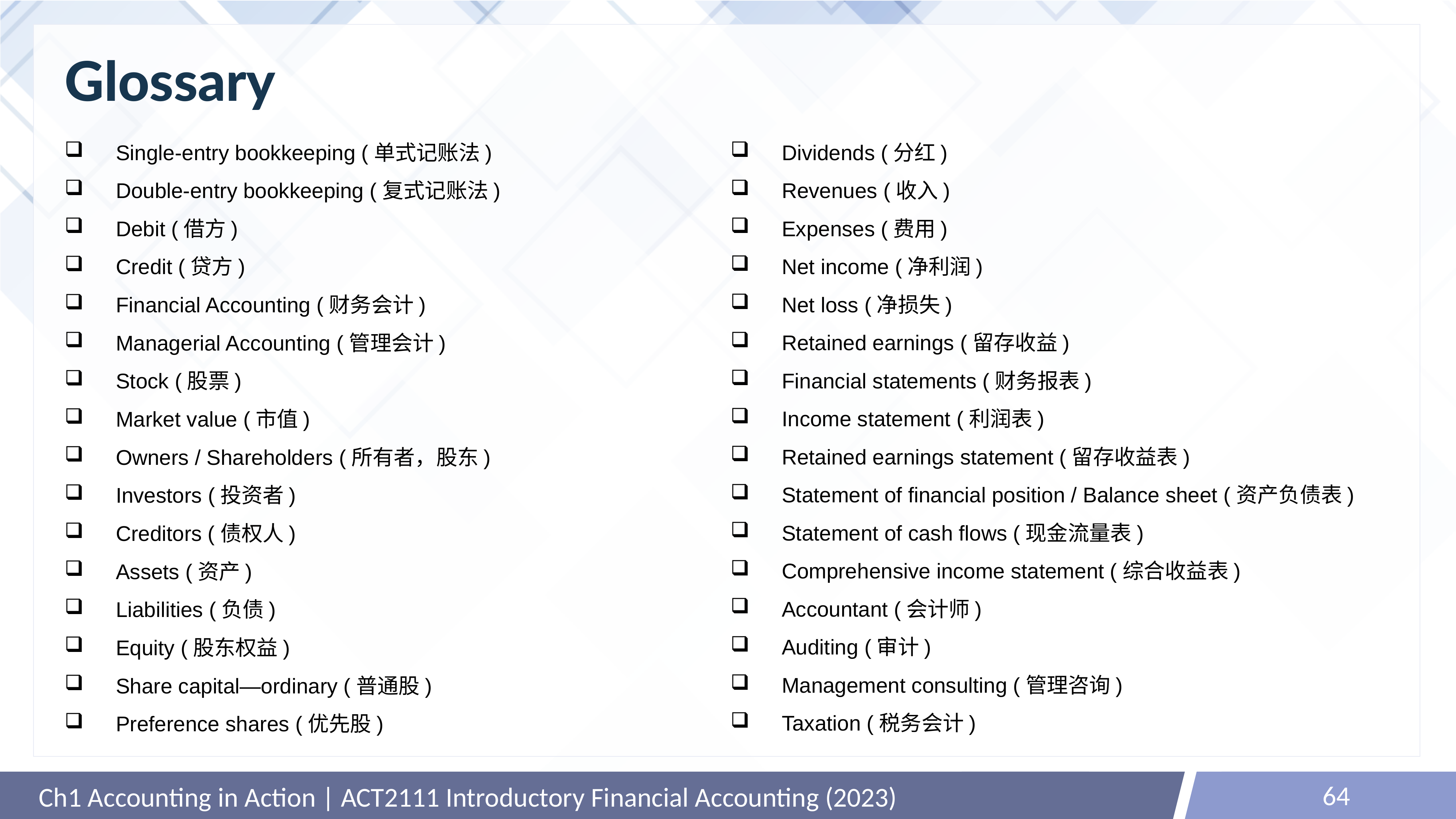

# Glossary
Single-entry bookkeeping (单式记账法)
Double-entry bookkeeping (复式记账法)
Debit (借方)
Credit (贷方)
Financial Accounting (财务会计)
Managerial Accounting (管理会计)
Stock (股票)
Market value (市值)
Owners / Shareholders (所有者，股东)
Investors (投资者)
Creditors (债权人)
Assets (资产)
Liabilities (负债)
Equity (股东权益)
Share capital—ordinary (普通股)
Preference shares (优先股)
Dividends (分红)
Revenues (收入)
Expenses (费用)
Net income (净利润)
Net loss (净损失)
Retained earnings (留存收益)
Financial statements (财务报表)
Income statement (利润表)
Retained earnings statement (留存收益表)
Statement of financial position / Balance sheet (资产负债表)
Statement of cash flows (现金流量表)
Comprehensive income statement (综合收益表)
Accountant (会计师)
Auditing (审计)
Management consulting (管理咨询)
Taxation (税务会计)
64
Ch1 Accounting in Action | ACT2111 Introductory Financial Accounting (2023)